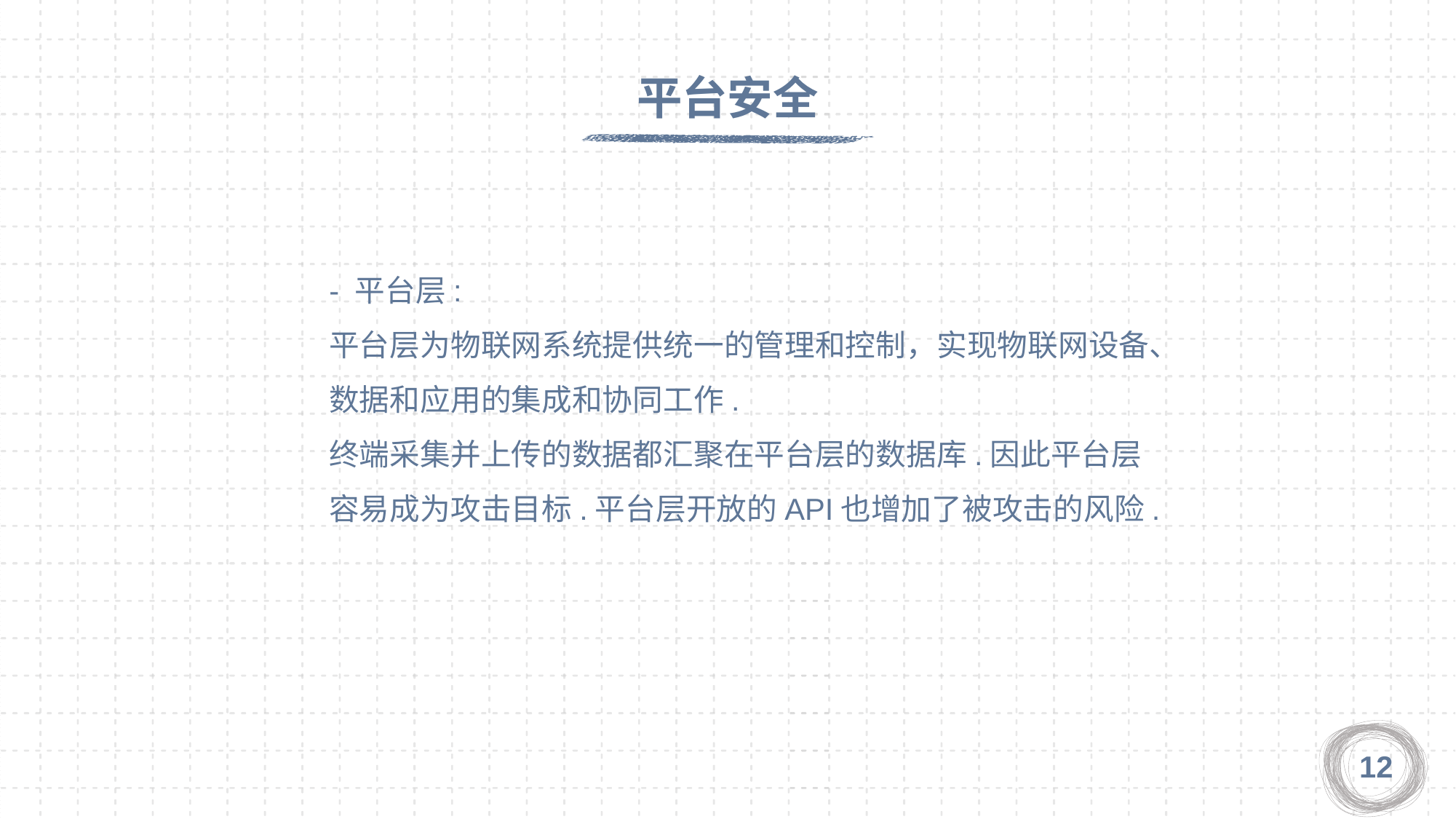

平台安全

- 平台层:
平台层为物联网系统提供统一的管理和控制，实现物联网设备、数据和应用的集成和协同工作.
终端采集并上传的数据都汇聚在平台层的数据库.因此平台层容易成为攻击目标.平台层开放的API也增加了被攻击的风险.

12